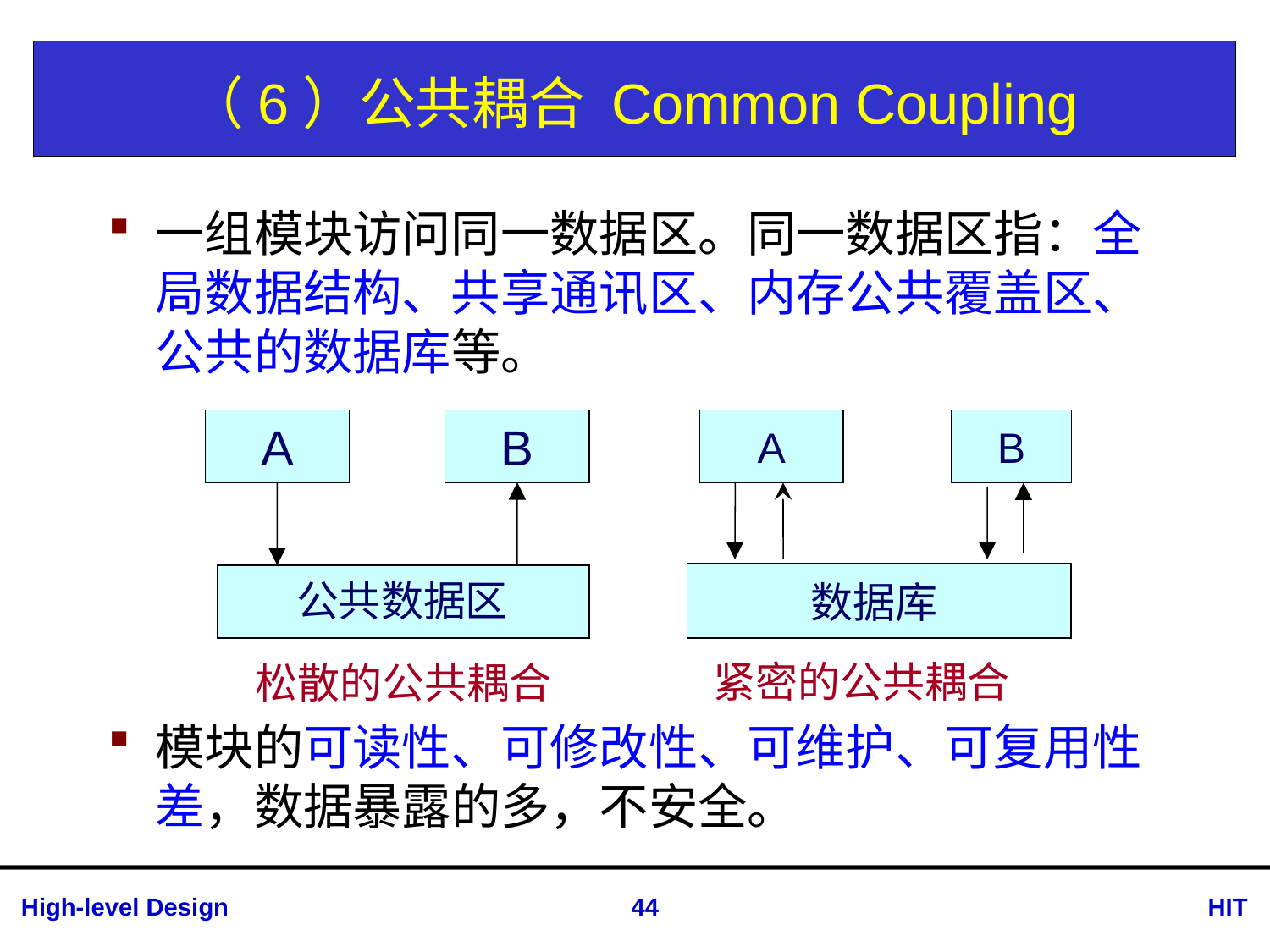

# （6）公共耦合 Common Coupling
一组模块访问同一数据区。同一数据区指：全局数据结构、共享通讯区、内存公共覆盖区、公共的数据库等。

模块的可读性、可修改性、可维护、可复用性差，数据暴露的多，不安全。

A
B

公共数据区
松散的公共耦合
A
B

数据库
紧密的公共耦合